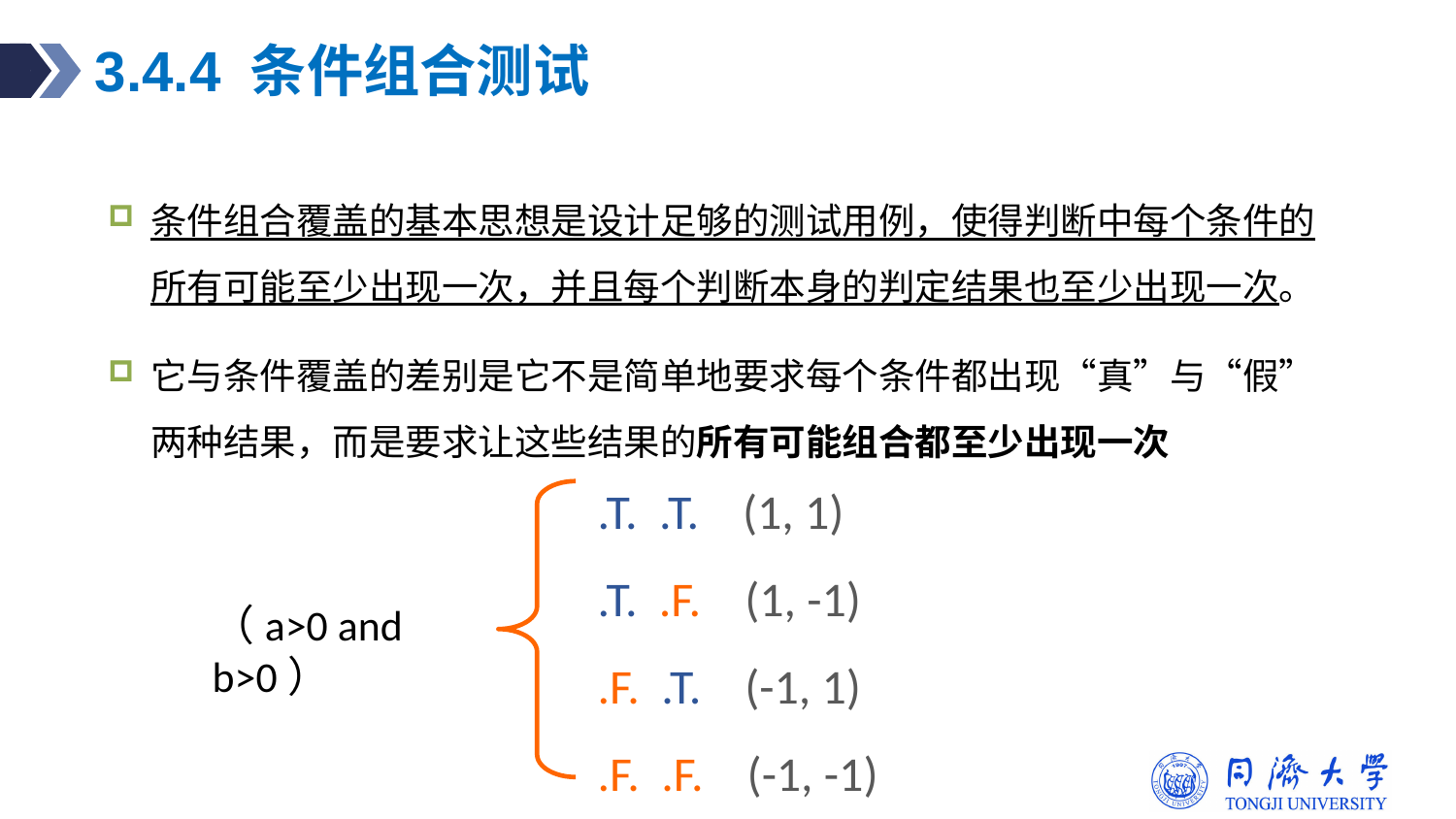

# 3.4.4 条件组合测试
条件组合覆盖的基本思想是设计足够的测试用例，使得判断中每个条件的所有可能至少出现一次，并且每个判断本身的判定结果也至少出现一次。
它与条件覆盖的差别是它不是简单地要求每个条件都出现“真”与“假”两种结果，而是要求让这些结果的所有可能组合都至少出现一次
.T.  .T.    (1, 1)
.T.  .F.    (1, -1)
.F.  .T.    (-1, 1)
.F.  .F.    (-1, -1)

（a>0 and b>0）